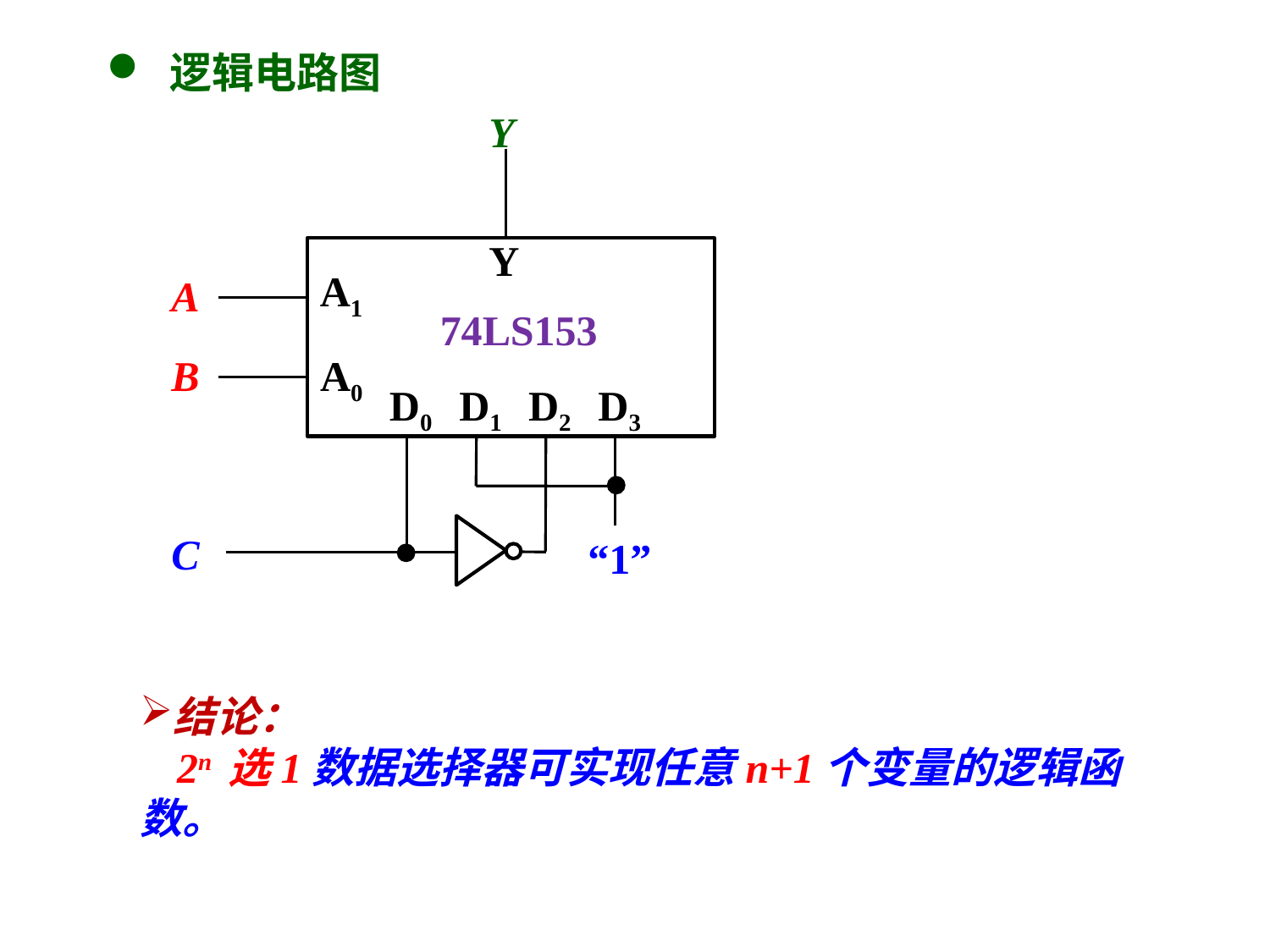

逻辑电路图
Y
Y

A1
A0
D0
D1
D2
D3
A
74LS153
B

C

“1”

结论：
2n 选1数据选择器可实现任意n+1个变量的逻辑函数。